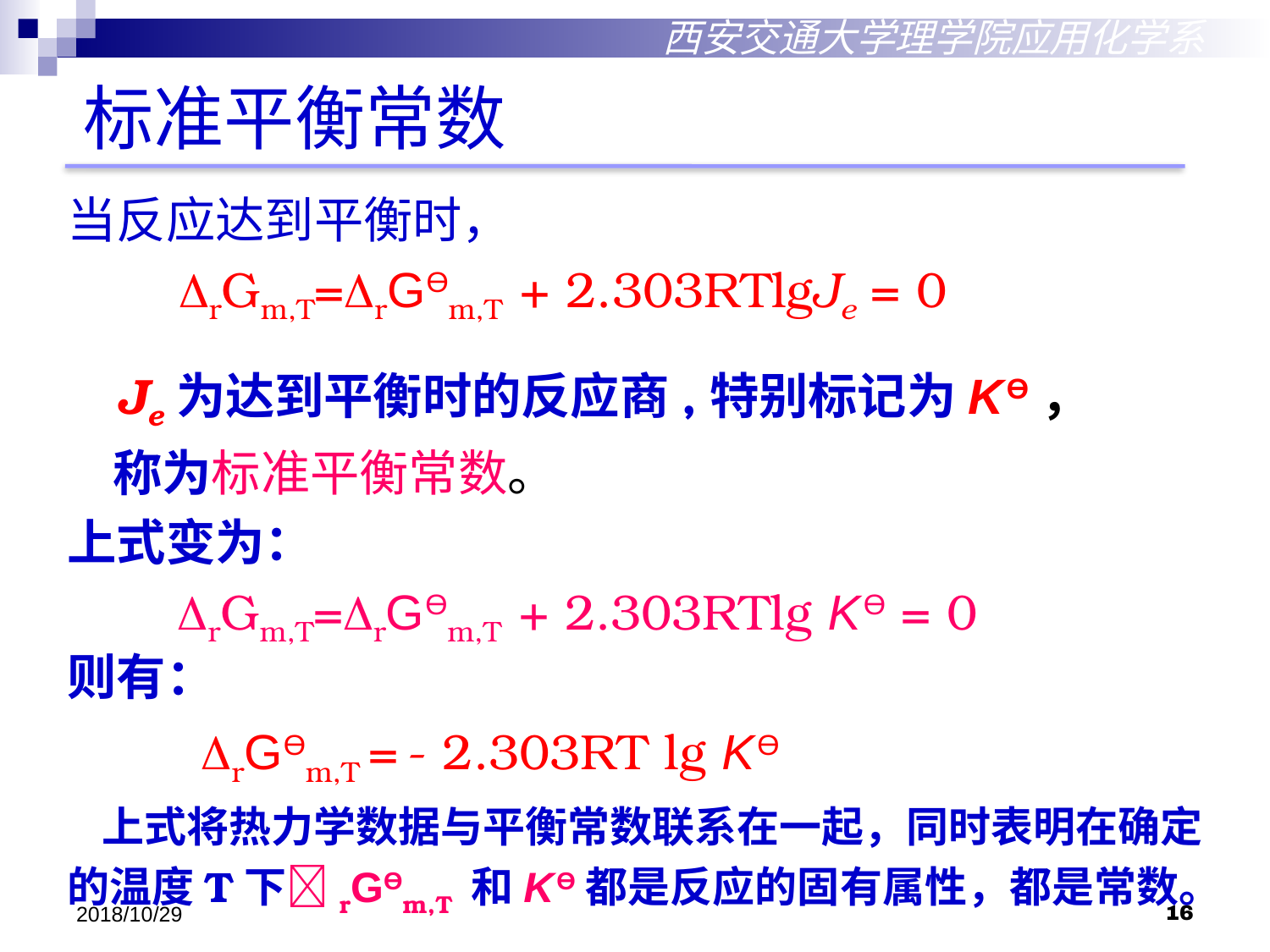

西安交通大学理学院应用化学系
标准平衡常数

当反应达到平衡时，
       ΔrGm,T=ΔrGӨm,T  + 2.303RTlgJe = 0

   Je为达到平衡时的反应商,特别标记为KӨ，
   称为标准平衡常数。
上式变为：
        ΔrGm,T=ΔrGӨm,T  + 2.303RTlg KӨ = 0
则有：
        ΔrGӨm,T = - 2.303RT lg KӨ
  上式将热力学数据与平衡常数联系在一起，同时表明在确定
的温度T下ΔrGӨm,T 和KӨ都是反应的固有属性，都是常数。
2018/10/29
16